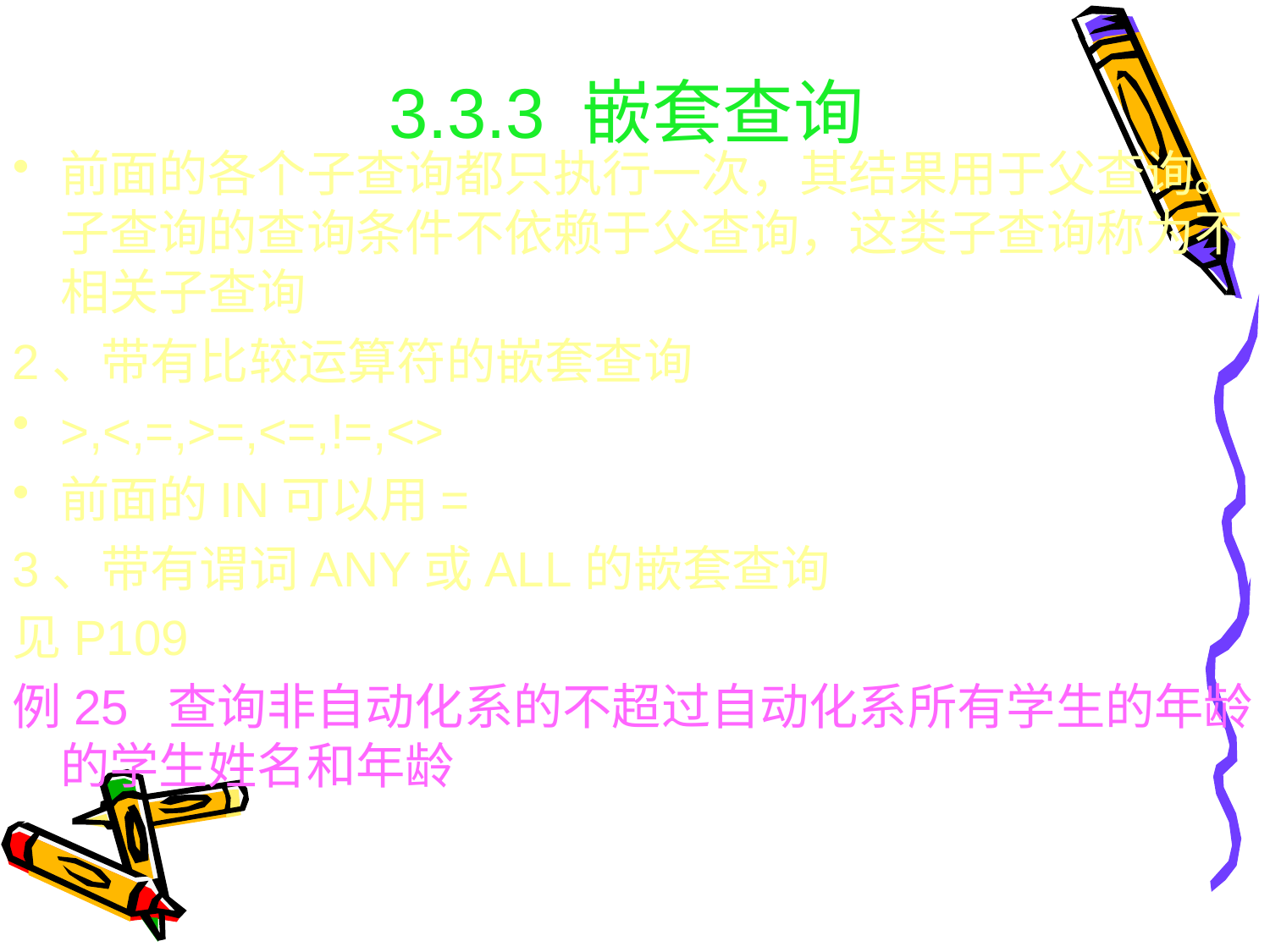

# 3.3.3 嵌套查询
前面的各个子查询都只执行一次，其结果用于父查询。子查询的查询条件不依赖于父查询，这类子查询称为不相关子查询
2、带有比较运算符的嵌套查询
>,<,=,>=,<=,!=,<>
前面的IN可以用=
3、带有谓词ANY或ALL的嵌套查询
见P109
例25  查询非自动化系的不超过自动化系所有学生的年龄的学生姓名和年龄